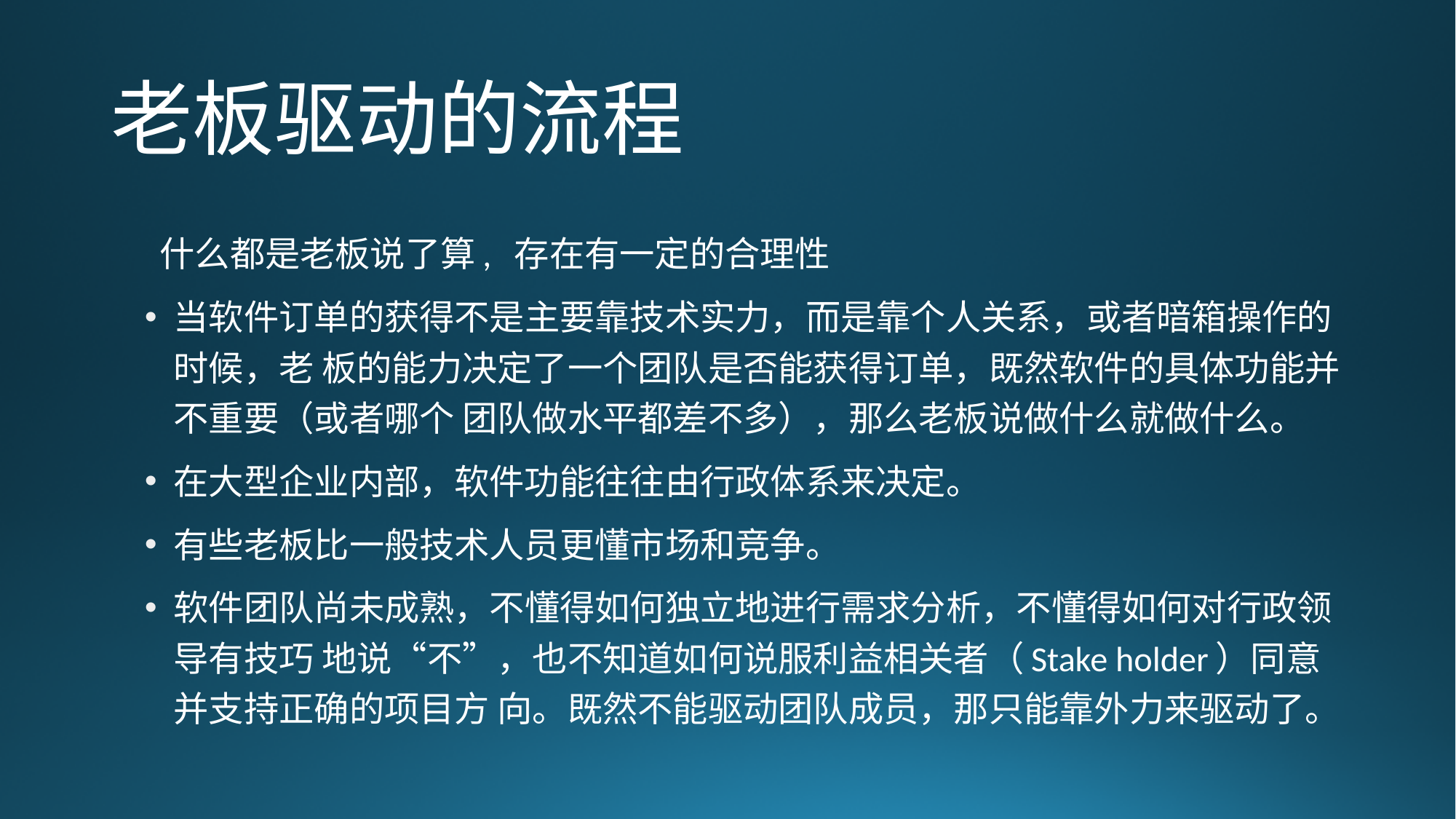

# 老板驱动的流程
什么都是老板说了算,  存在有一定的合理性
当软件订单的获得不是主要靠技术实力，而是靠个人关系，或者暗箱操作的时候，老 板的能力决定了一个团队是否能获得订单，既然软件的具体功能并不重要（或者哪个 团队做水平都差不多），那么老板说做什么就做什么。
在大型企业内部，软件功能往往由行政体系来决定。
有些老板比一般技术人员更懂市场和竞争。
软件团队尚未成熟，不懂得如何独立地进行需求分析，不懂得如何对行政领导有技巧 地说“不”，也不知道如何说服利益相关者（Stake holder）同意并支持正确的项目方 向。既然不能驱动团队成员，那只能靠外力来驱动了。